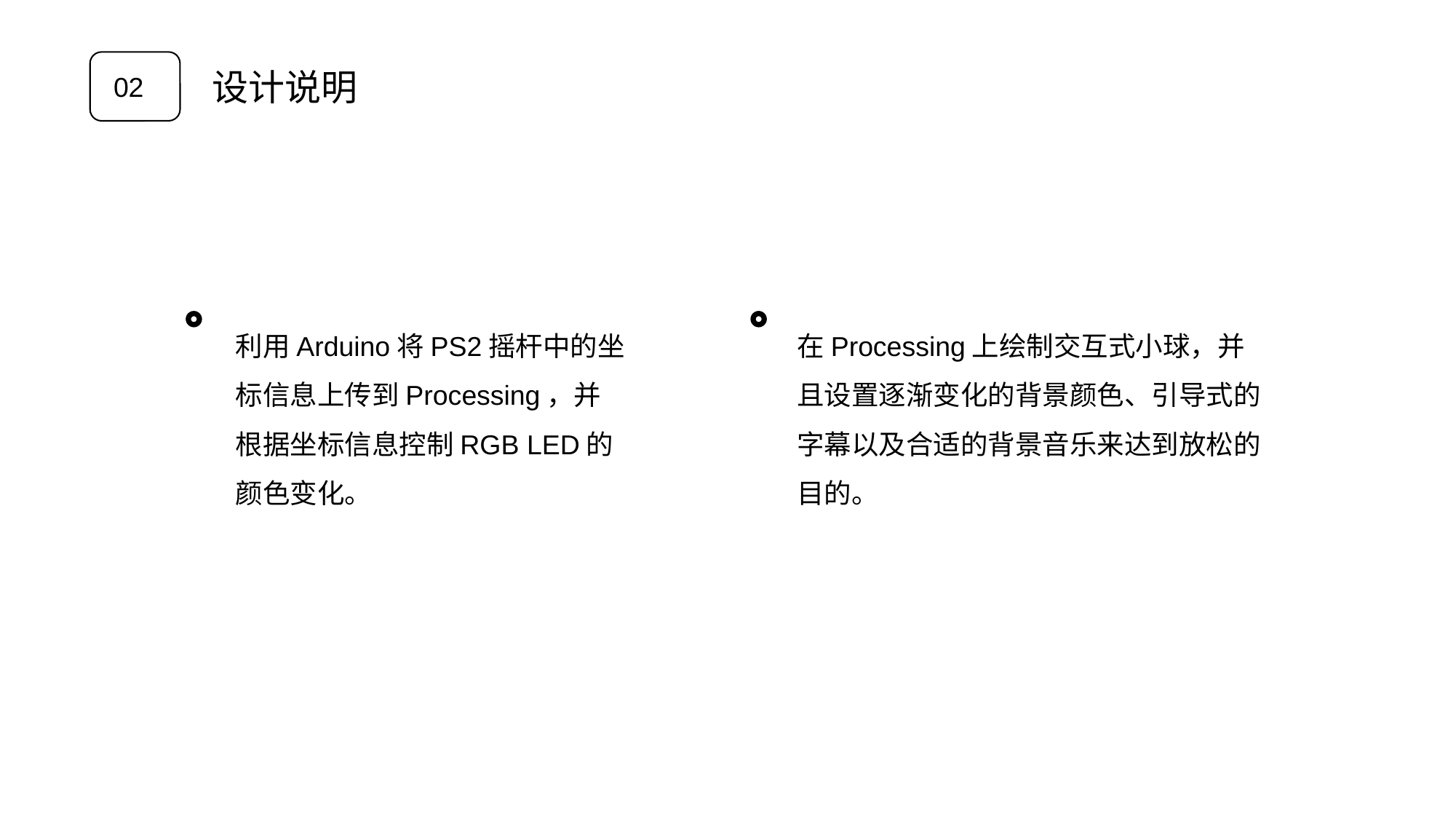

设计说明
02
在Processing上绘制交互式小球，并且设置逐渐变化的背景颜色、引导式的字幕以及合适的背景音乐来达到放松的目的。
利用Arduino将PS2摇杆中的坐标信息上传到Processing，并根据坐标信息控制RGB LED的颜色变化。